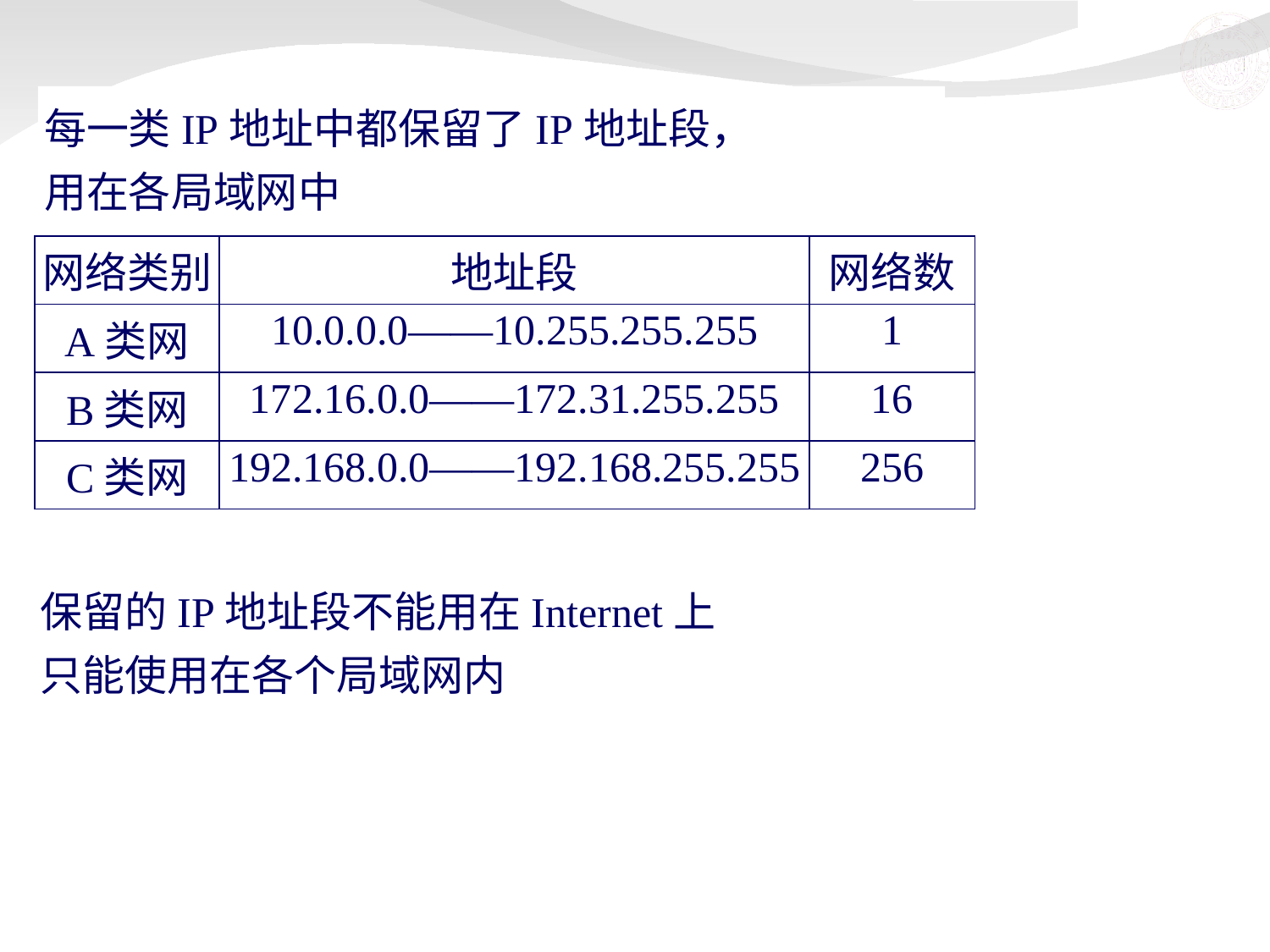

# 每一类IP地址中都保留了IP地址段， 用在各局域网中
| 网络类别 | 地址段 | 网络数 |
| --- | --- | --- |
| A类网 | 10.0.0.0——10.255.255.255 | 1 |
| B类网 | 172.16.0.0——172.31.255.255 | 16 |
| C类网 | 192.168.0.0——192.168.255.255 | 256 |
保留的IP地址段不能用在Internet上
只能使用在各个局域网内